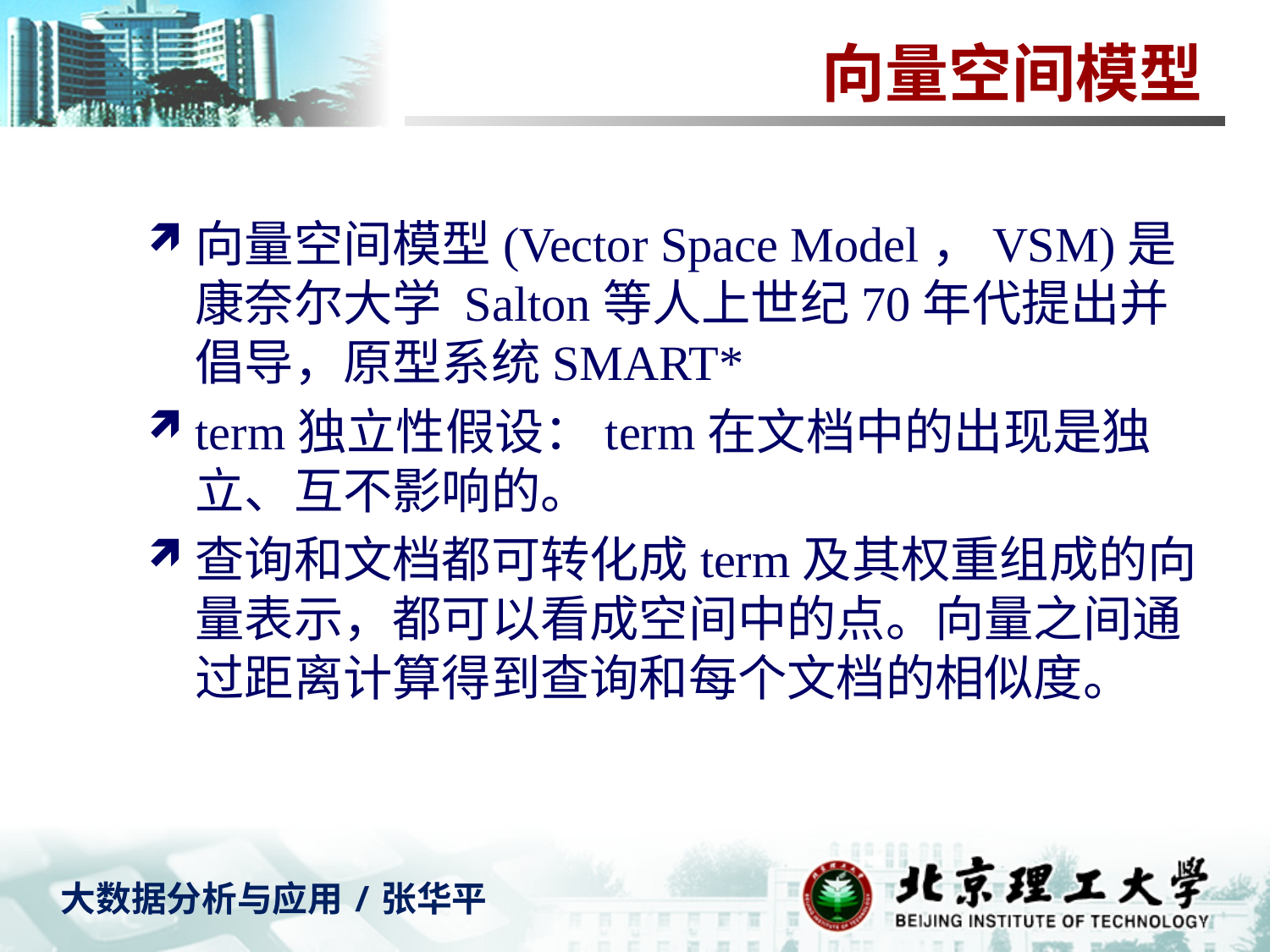

# 向量空间模型
向量空间模型(Vector Space Model，VSM)是康奈尔大学 Salton等人上世纪70年代提出并倡导，原型系统SMART*
term独立性假设：term在文档中的出现是独立、互不影响的。
查询和文档都可转化成term及其权重组成的向量表示，都可以看成空间中的点。向量之间通过距离计算得到查询和每个文档的相似度。